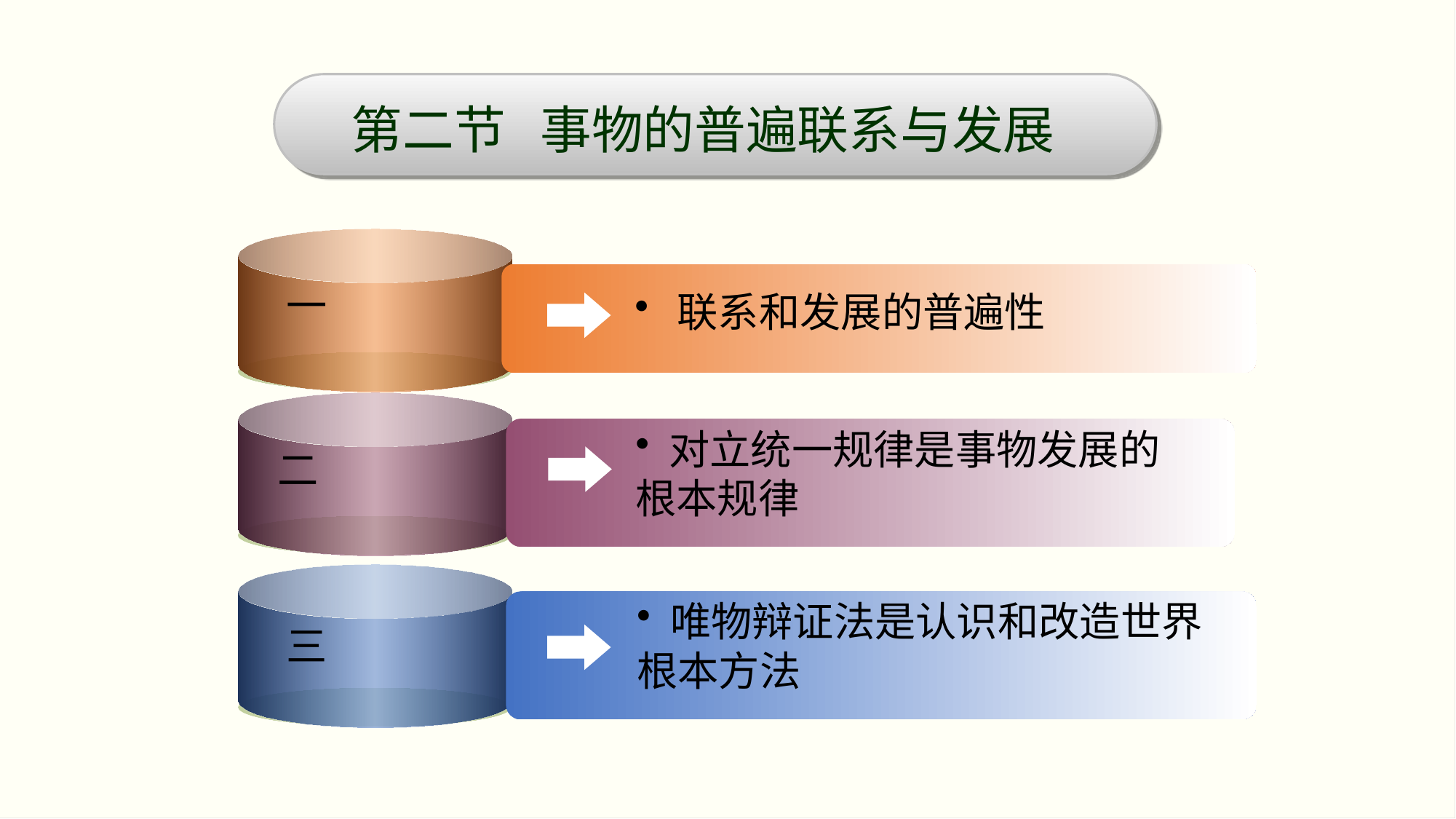

第二节   事物的普遍联系与发展

  一
  联系和发展的普遍性

 对立统一规律是事物发展的   根本规律

 二

 唯物辩证法是认识和改造世界 根本方法

  三